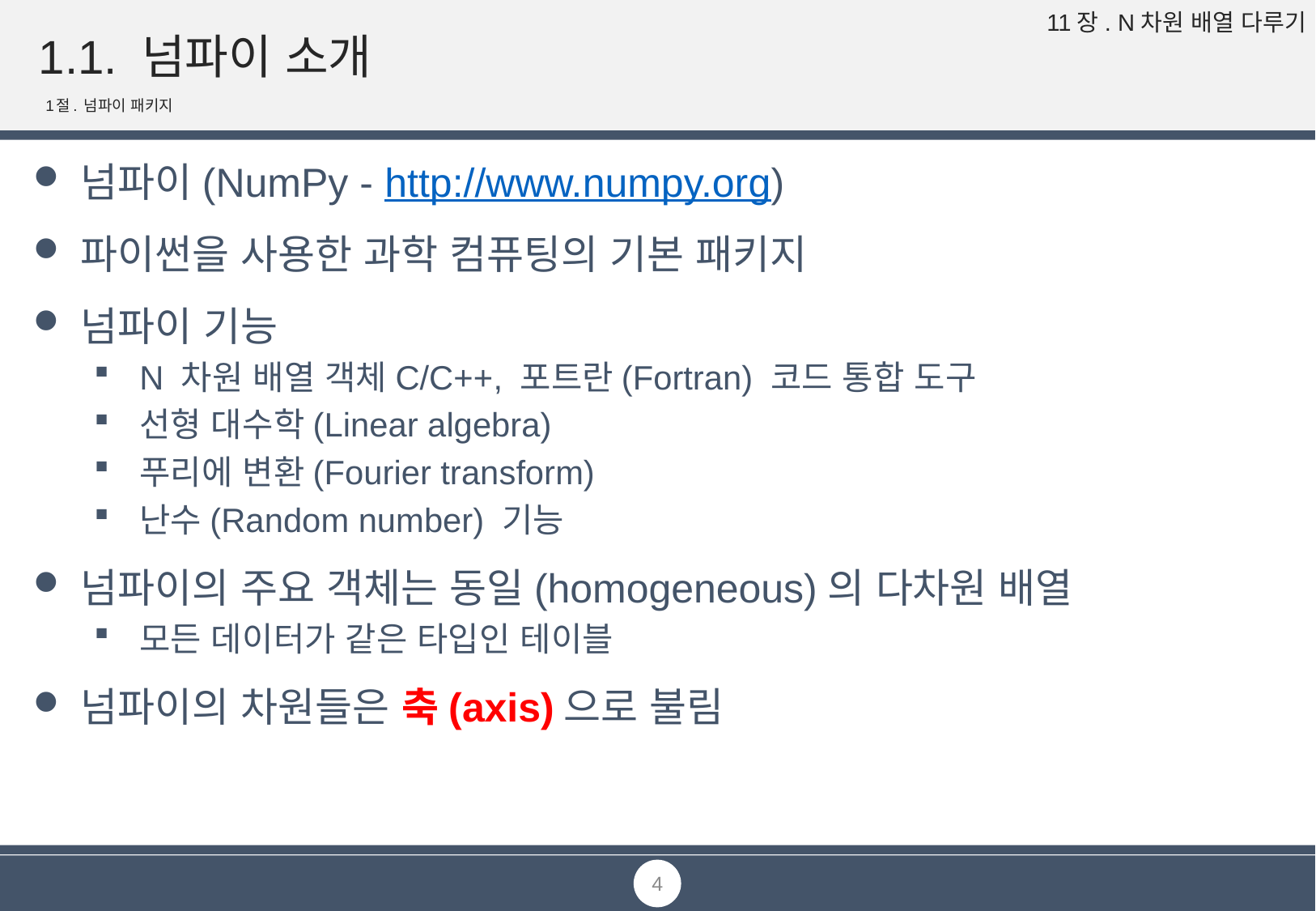

# 1.1. 넘파이 소개
1절. 넘파이 패키지
넘파이(NumPy - http://www.numpy.org)
파이썬을 사용한 과학 컴퓨팅의 기본 패키지
넘파이 기능
N 차원 배열 객체C/C++, 포트란(Fortran) 코드 통합 도구
선형 대수학(Linear algebra)
푸리에 변환(Fourier transform)
난수(Random number) 기능
넘파이의 주요 객체는 동일(homogeneous)의 다차원 배열
모든 데이터가 같은 타입인 테이블
넘파이의 차원들은 축(axis)으로 불림
4